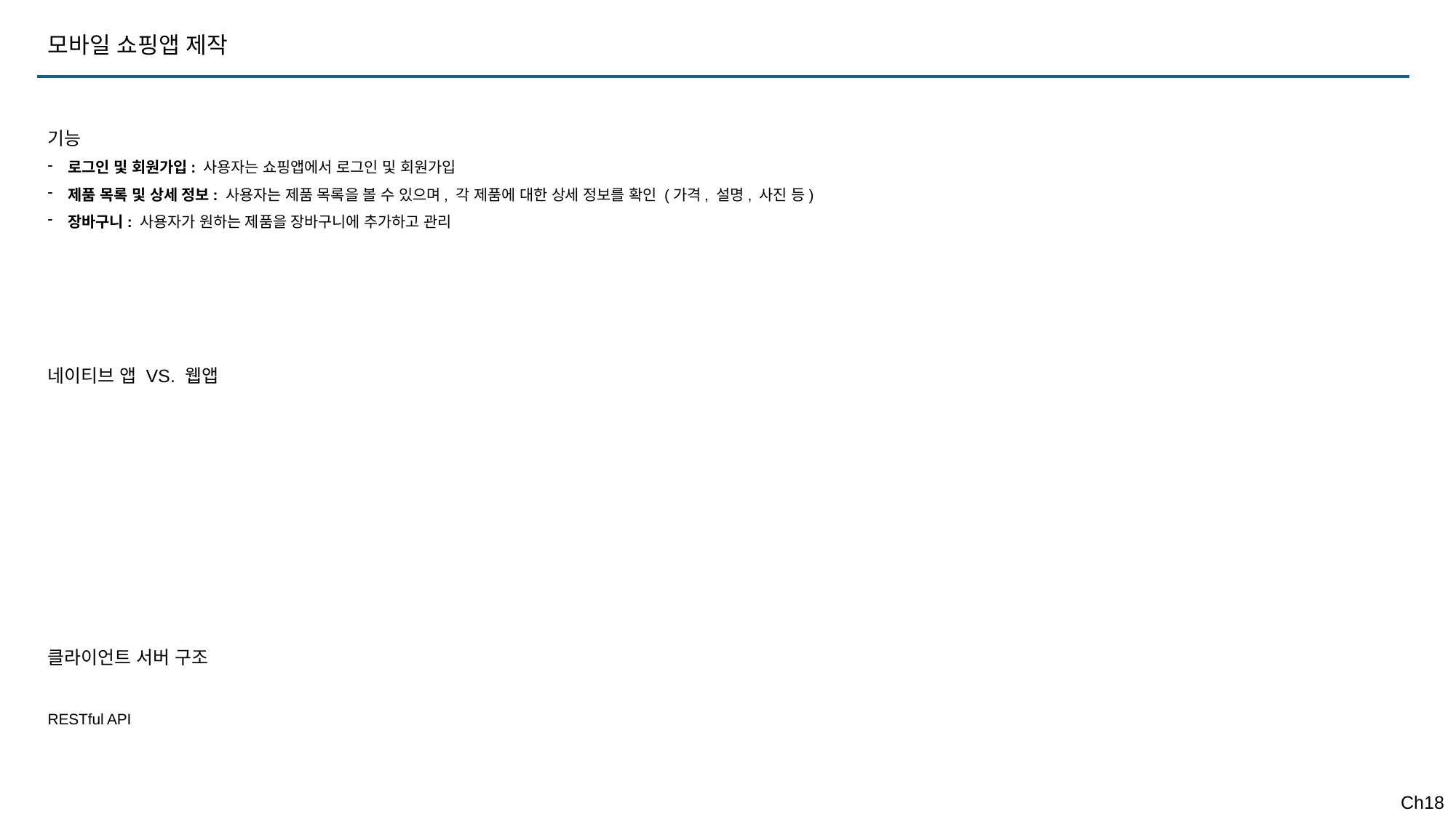

모바일 쇼핑앱 제작
기능
로그인 및 회원가입: 사용자는 쇼핑앱에서 로그인 및 회원가입
제품 목록 및 상세 정보: 사용자는 제품 목록을 볼 수 있으며, 각 제품에 대한 상세 정보를 확인 (가격, 설명, 사진 등)
장바구니: 사용자가 원하는 제품을 장바구니에 추가하고 관리
네이티브 앱 VS. 웹앱
클라이언트 서버 구조

RESTful API
Ch18